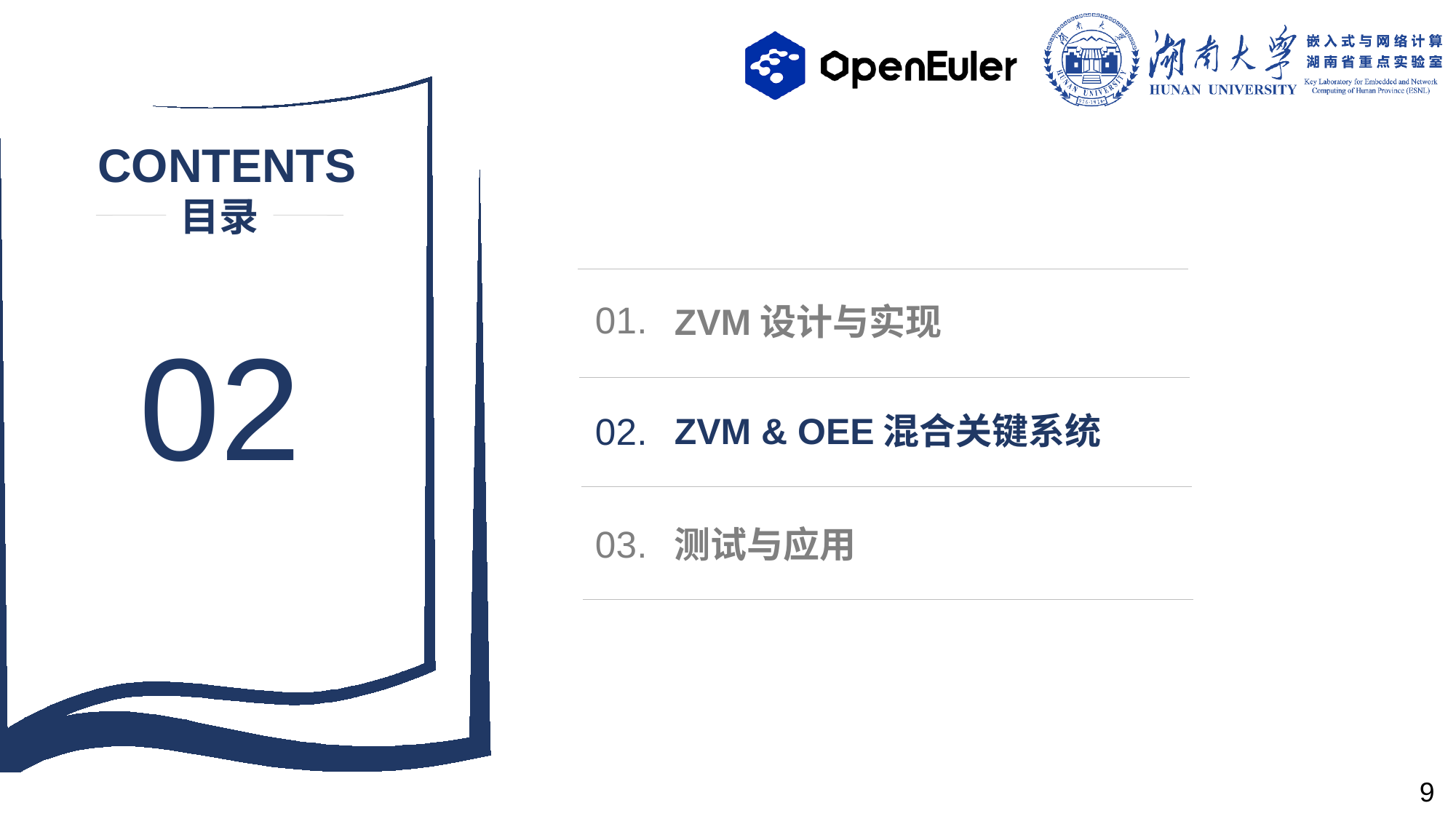

01.
ZVM设计与实现
02
02.
ZVM & OEE混合关键系统
03.
测试与应用